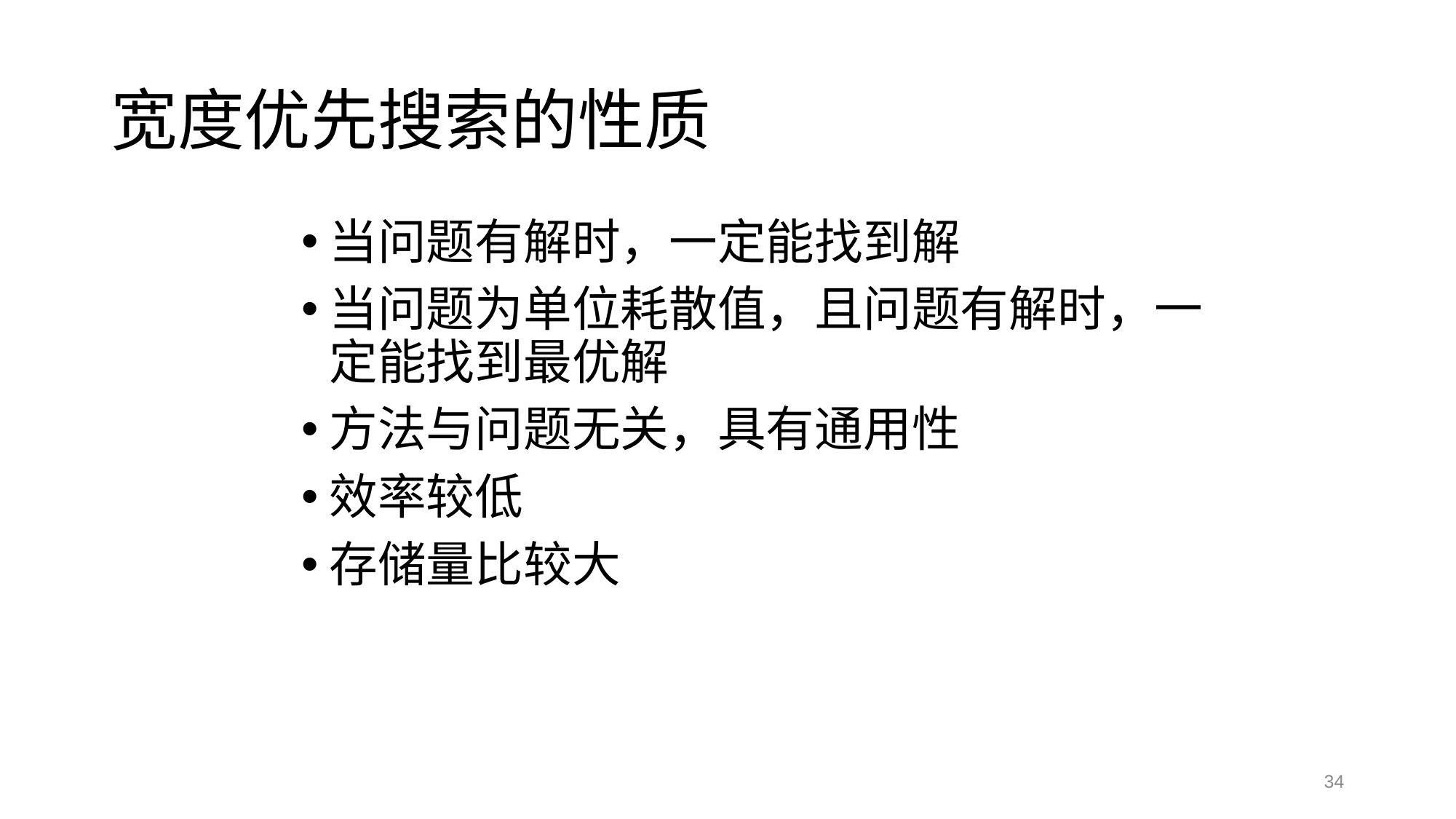

# 宽度优先搜索的性质
当问题有解时，一定能找到解
当问题为单位耗散值，且问题有解时，一定能找到最优解
方法与问题无关，具有通用性
效率较低
存储量比较大
34